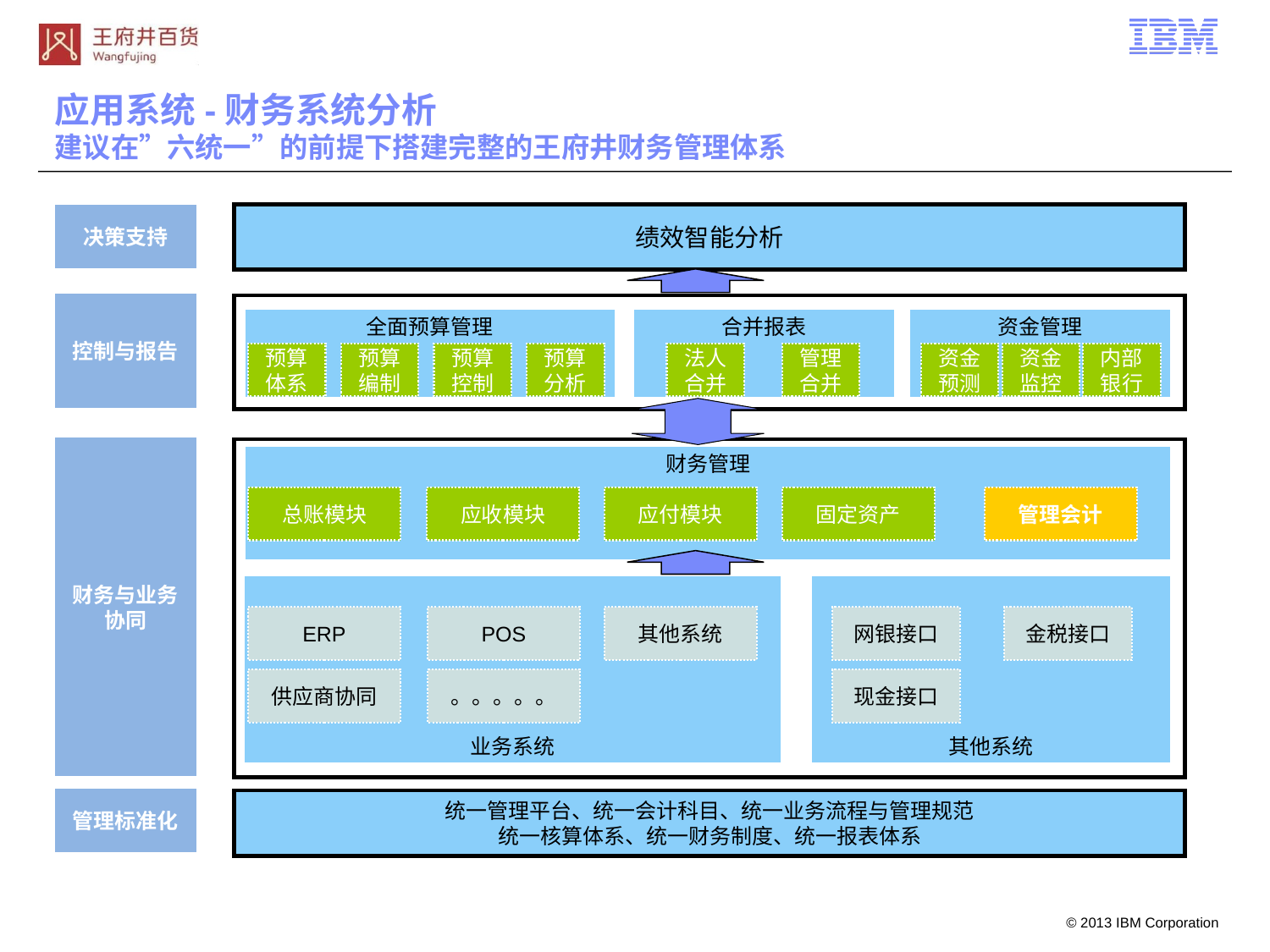

应用系统-财务系统分析
建议在”六统一”的前提下搭建完整的王府井财务管理体系
绩效智能分析
决策支持

控制与报告

全面预算管理
合并报表
资金管理
预算体系
预算编制
预算控制
预算分析
法人合并
管理合并
资金预测
资金监控
内部银行

财务与业务协同

财务管理
总账模块
应收模块
应付模块
固定资产
管理会计

业务系统
其他系统
ERP
POS
其他系统
网银接口
金税接口
供应商协同
。。。。。
现金接口
管理标准化
统一管理平台、统一会计科目、统一业务流程与管理规范
统一核算体系、统一财务制度、统一报表体系